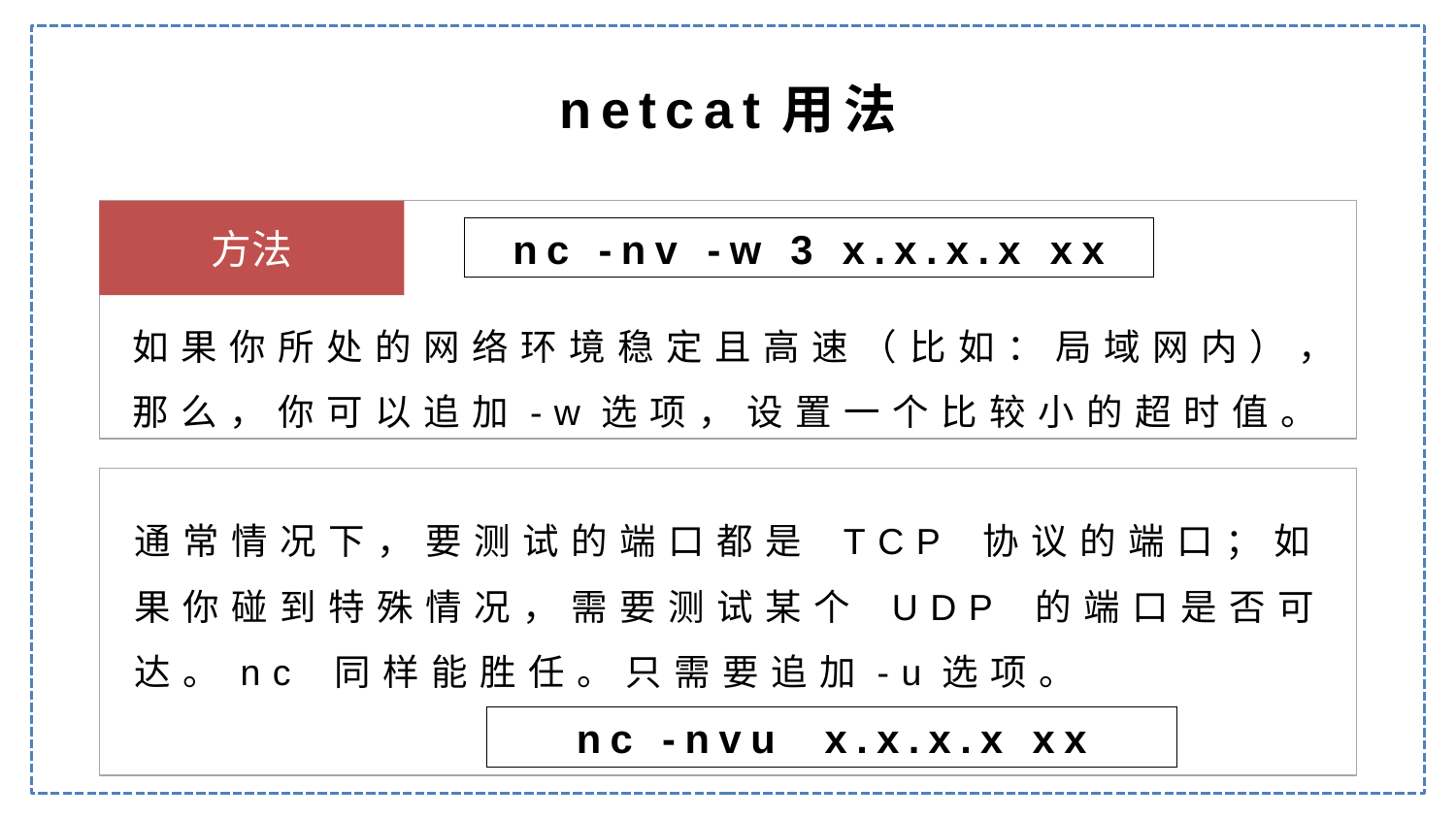

netcat用法

方法
nc -nv -w 3 x.x.x.x xx
如果你所处的网络环境稳定且高速（比如：局域网内），那么，你可以追加-w选项，设置一个比较小的超时值。

通常情况下，要测试的端口都是 TCP 协议的端口；如果你碰到特殊情况，需要测试某个 UDP 的端口是否可达。nc 同样能胜任。只需要追加-u选项。
nc -nvu  x.x.x.x xx